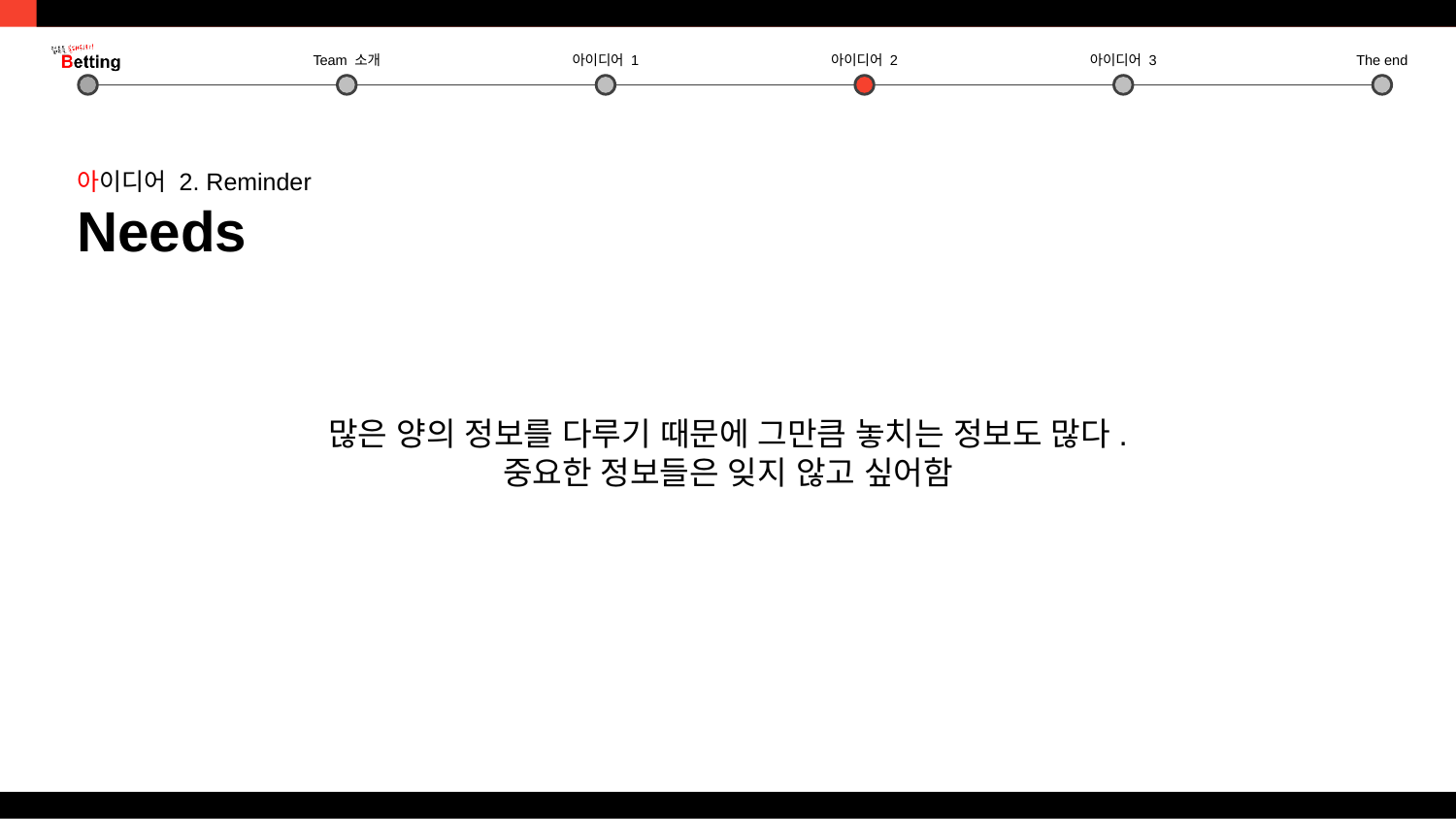

아이디어 2. Reminder
Needs
많은 양의 정보를 다루기 때문에 그만큼 놓치는 정보도 많다.
중요한 정보들은 잊지 않고 싶어함